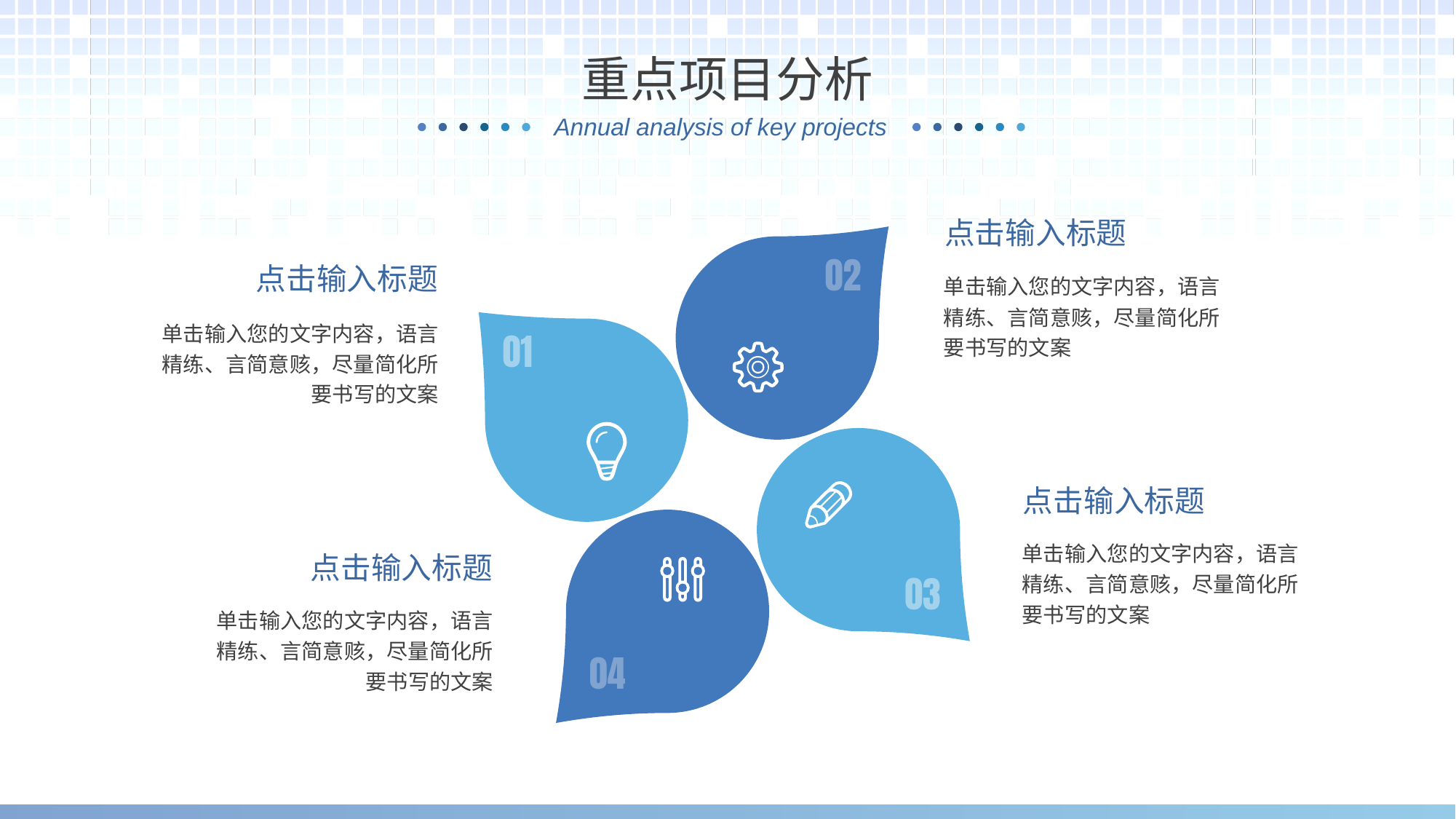

重点项目分析
点击输入标题

02
点击输入标题
单击输入您的文字内容，语言精练、言简意赅，尽量简化所要书写的文案
单击输入您的文字内容，语言精练、言简意赅，尽量简化所要书写的文案

01

点击输入标题

单击输入您的文字内容，语言精练、言简意赅，尽量简化所要书写的文案
点击输入标题

03
单击输入您的文字内容，语言精练、言简意赅，尽量简化所要书写的文案
04